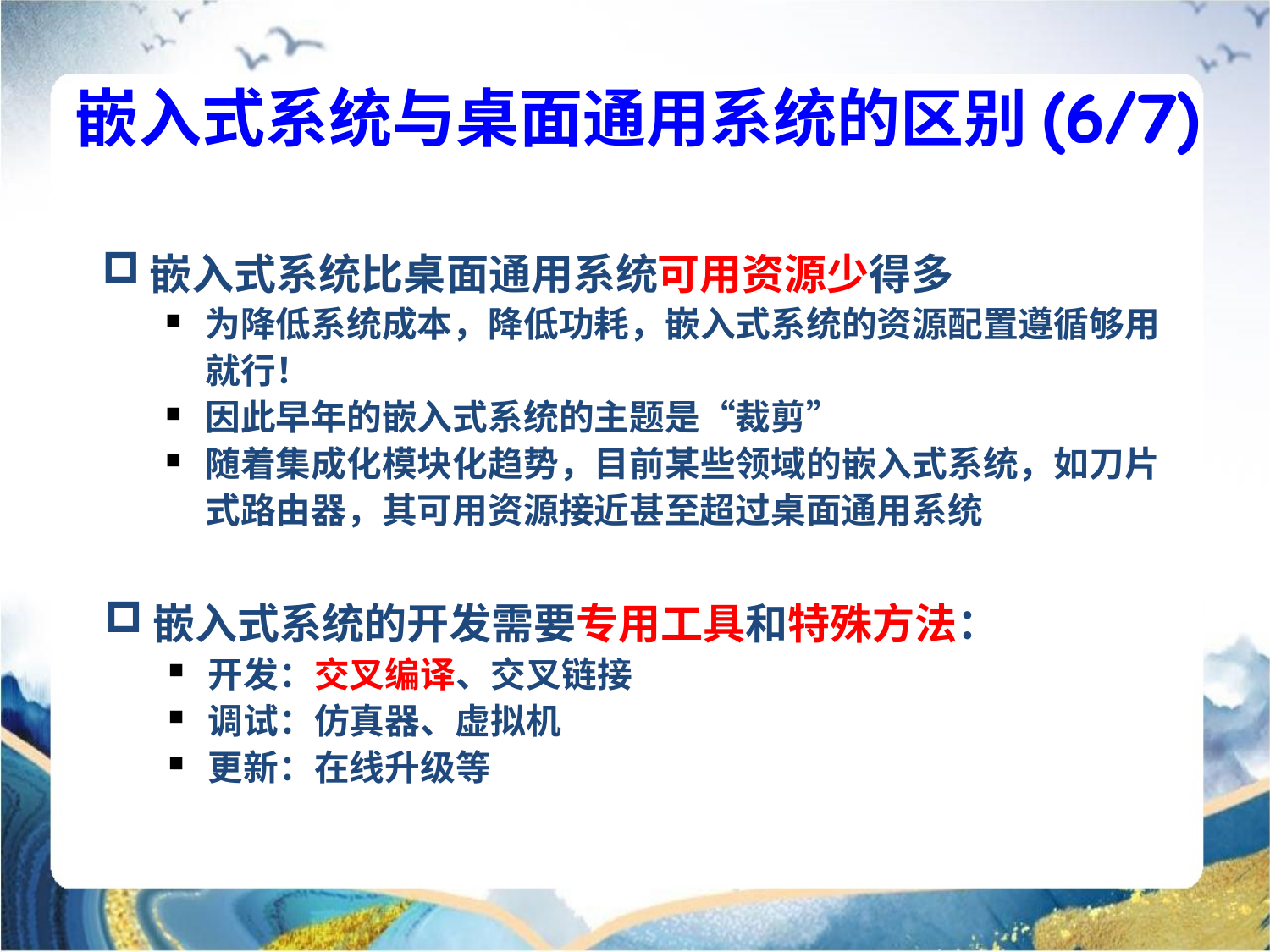

嵌入式系统与桌面通用系统的区别(6/7)
嵌入式系统比桌面通用系统可用资源少得多
为降低系统成本，降低功耗，嵌入式系统的资源配置遵循够用就行！
因此早年的嵌入式系统的主题是“裁剪”
随着集成化模块化趋势，目前某些领域的嵌入式系统，如刀片式路由器，其可用资源接近甚至超过桌面通用系统

嵌入式系统的开发需要专用工具和特殊方法：
开发：交叉编译、交叉链接
调试：仿真器、虚拟机
更新：在线升级等